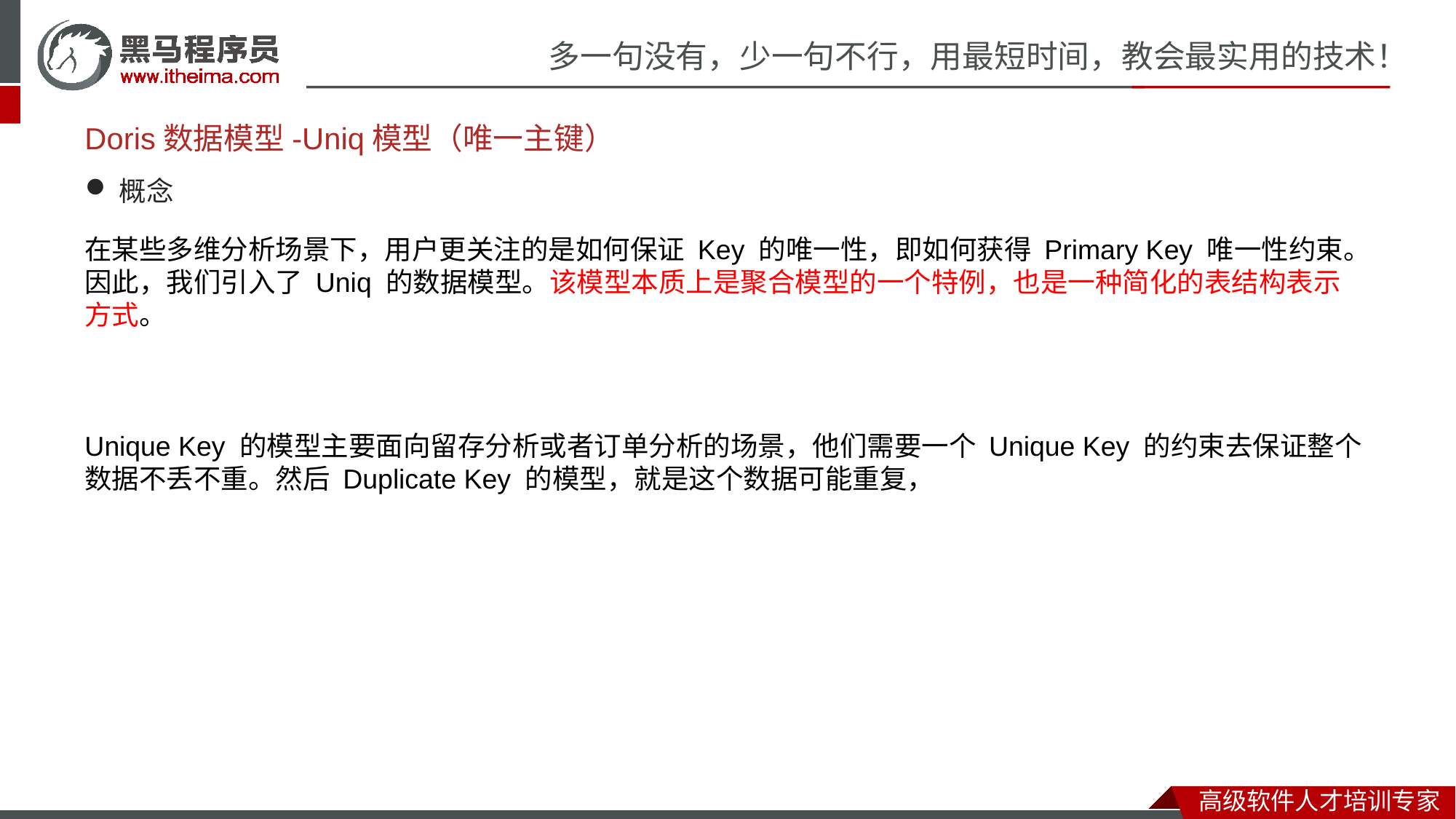

# Doris数据模型-Uniq模型（唯一主键）

概念
在某些多维分析场景下，用户更关注的是如何保证 Key 的唯一性，即如何获得 Primary Key 唯一性约束。因此，我们引入了 Uniq 的数据模型。该模型本质上是聚合模型的一个特例，也是一种简化的表结构表示方式。

Unique Key 的模型主要面向留存分析或者订单分析的场景，他们需要一个 Unique Key 的约束去保证整个数据不丢不重。然后 Duplicate Key 的模型，就是这个数据可能重复，